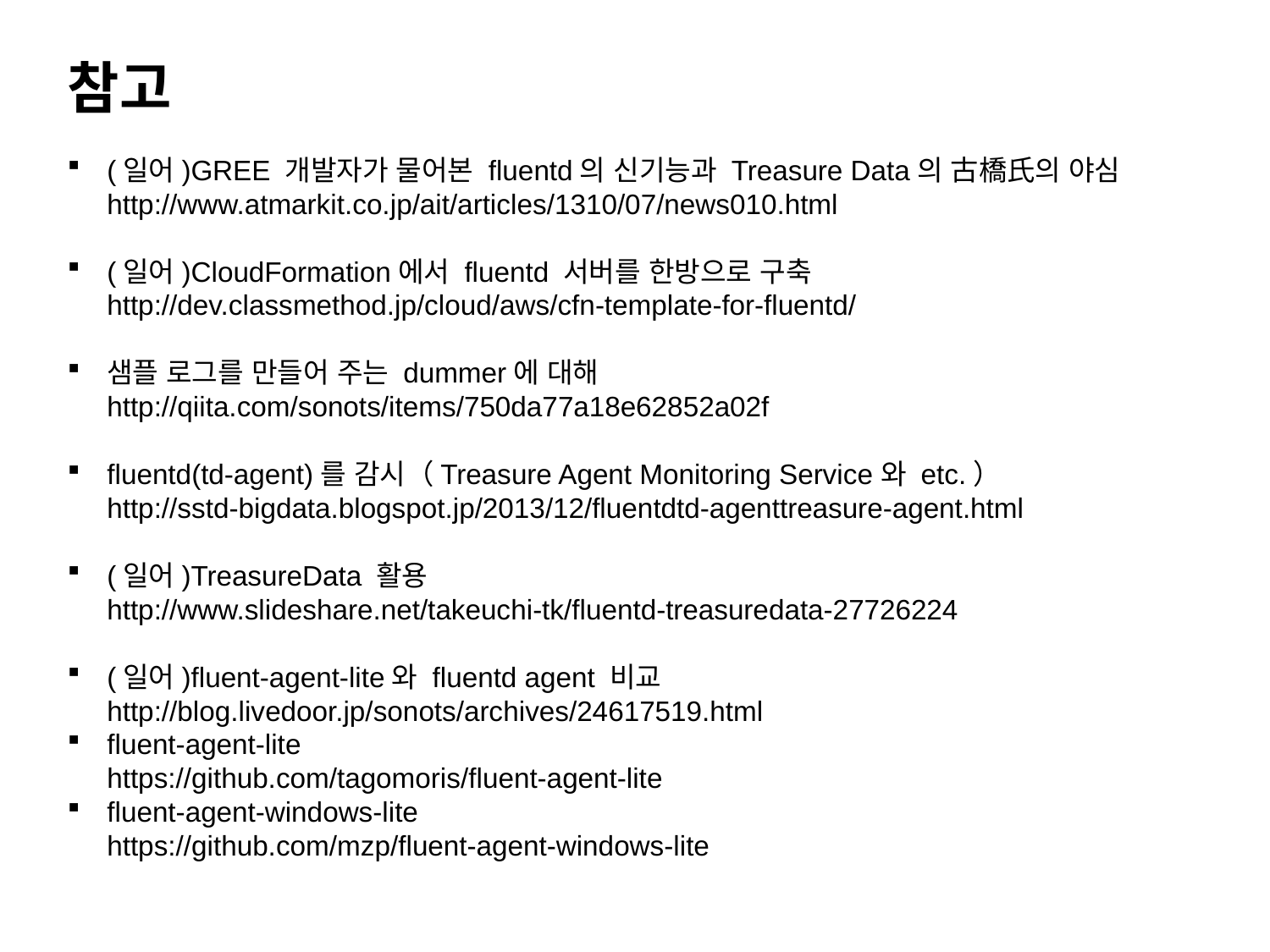

참고
(일어)GREE 개발자가 물어본 fluentd의 신기능과 Treasure Data의 古橋氏의 야심
http://www.atmarkit.co.jp/ait/articles/1310/07/news010.html
(일어)CloudFormation에서 fluentd 서버를 한방으로 구축
http://dev.classmethod.jp/cloud/aws/cfn-template-for-fluentd/
샘플 로그를 만들어 주는 dummer에 대해
http://qiita.com/sonots/items/750da77a18e62852a02f
fluentd(td-agent)를 감시（Treasure Agent Monitoring Service와 etc.）
http://sstd-bigdata.blogspot.jp/2013/12/fluentdtd-agenttreasure-agent.html
(일어)TreasureData 활용
http://www.slideshare.net/takeuchi-tk/fluentd-treasuredata-27726224
(일어)fluent-agent-lite와 fluentd agent 비교
http://blog.livedoor.jp/sonots/archives/24617519.html
fluent-agent-lite
https://github.com/tagomoris/fluent-agent-lite
fluent-agent-windows-lite
https://github.com/mzp/fluent-agent-windows-lite